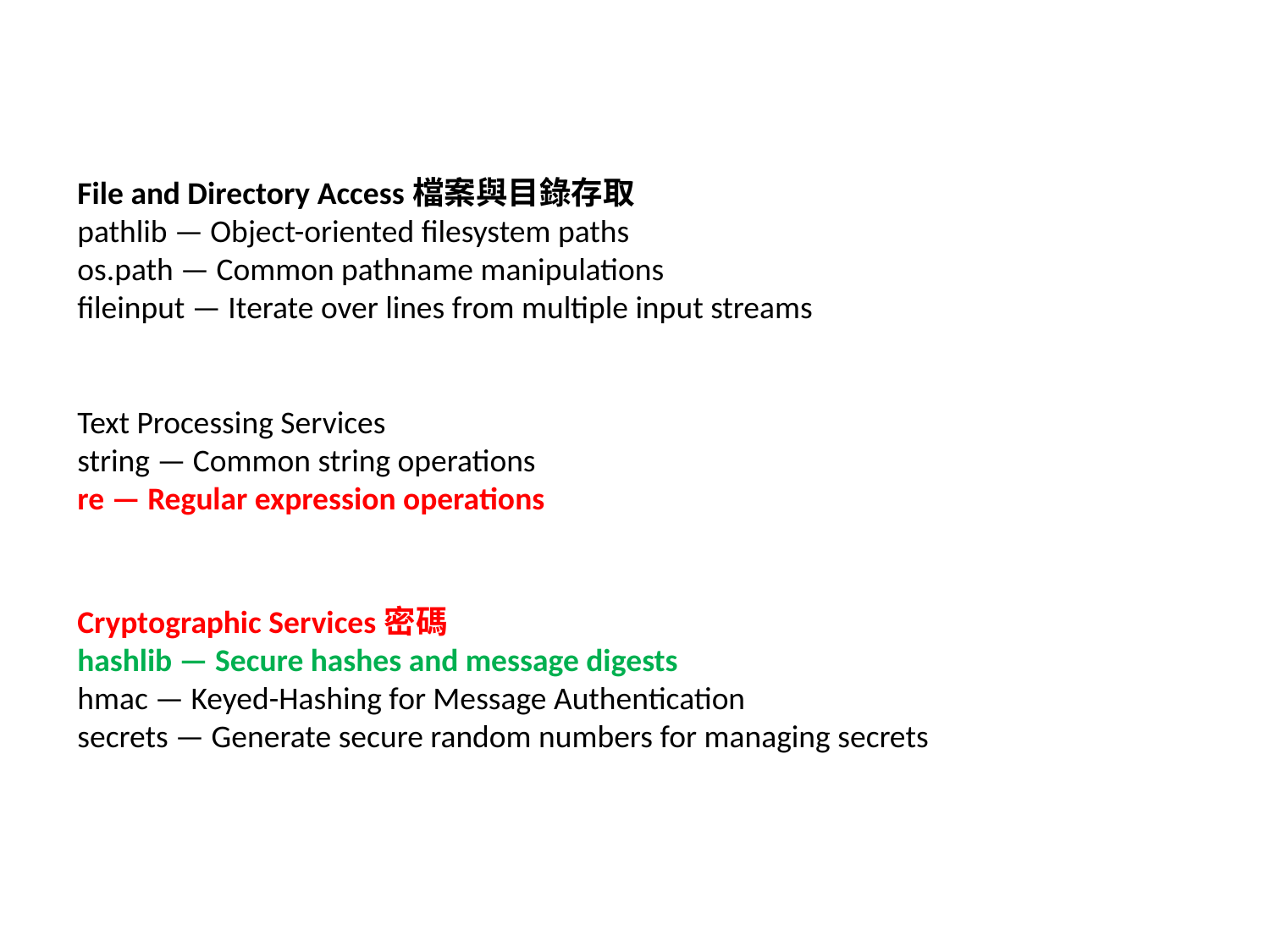

File and Directory Access檔案與目錄存取
pathlib — Object-oriented filesystem paths
os.path — Common pathname manipulations
fileinput — Iterate over lines from multiple input streams
Text Processing Services
string — Common string operations
re — Regular expression operations
Cryptographic Services密碼
hashlib — Secure hashes and message digests
hmac — Keyed-Hashing for Message Authentication
secrets — Generate secure random numbers for managing secrets